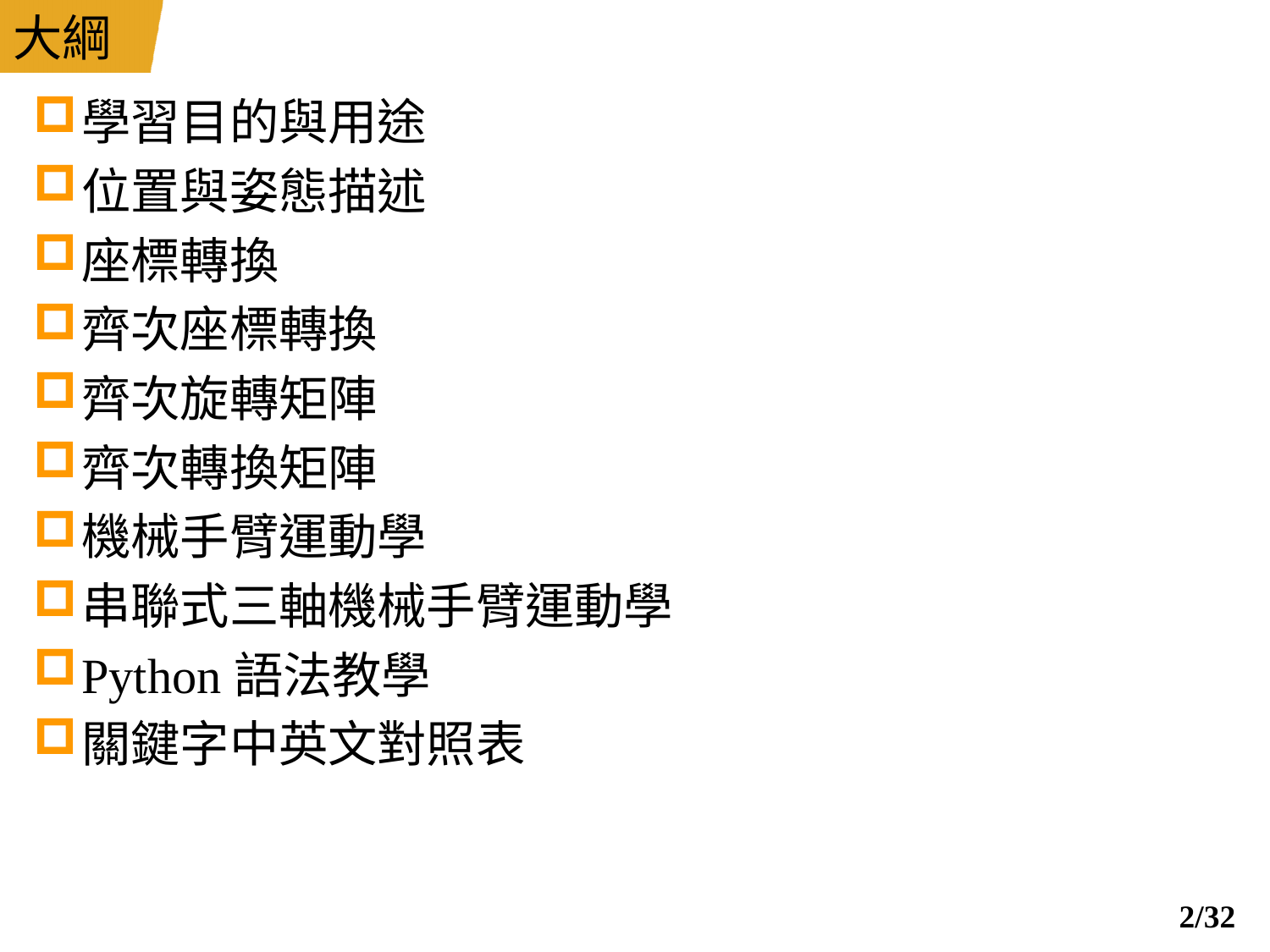

# 大綱
學習目的與用途
位置與姿態描述
座標轉換
齊次座標轉換
齊次旋轉矩陣
齊次轉換矩陣
機械手臂運動學
串聯式三軸機械手臂運動學
Python語法教學
關鍵字中英文對照表

2/32